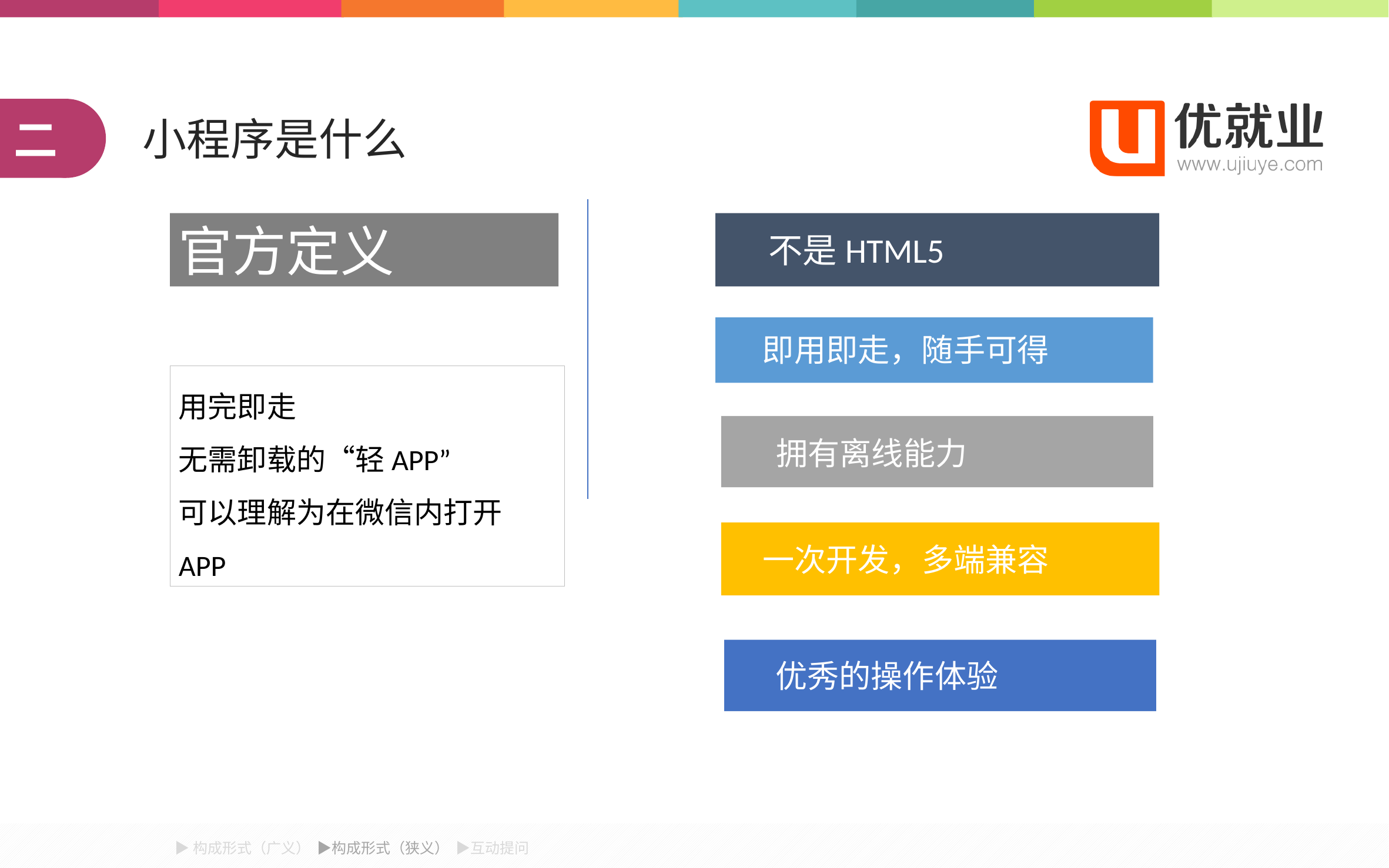

二

小程序是什么
官方定义

不是HTML5

即用即走，随手可得
用完即走
无需卸载的“轻APP”
可以理解为在微信内打开APP
一次开发，多端兼容

拥有离线能力
优秀的操作体验

一次开发，多端兼容

优秀的操作体验
优秀的操作体验
▶构成形式（广义）  ▶构成形式（狭义）  ▶互动提问